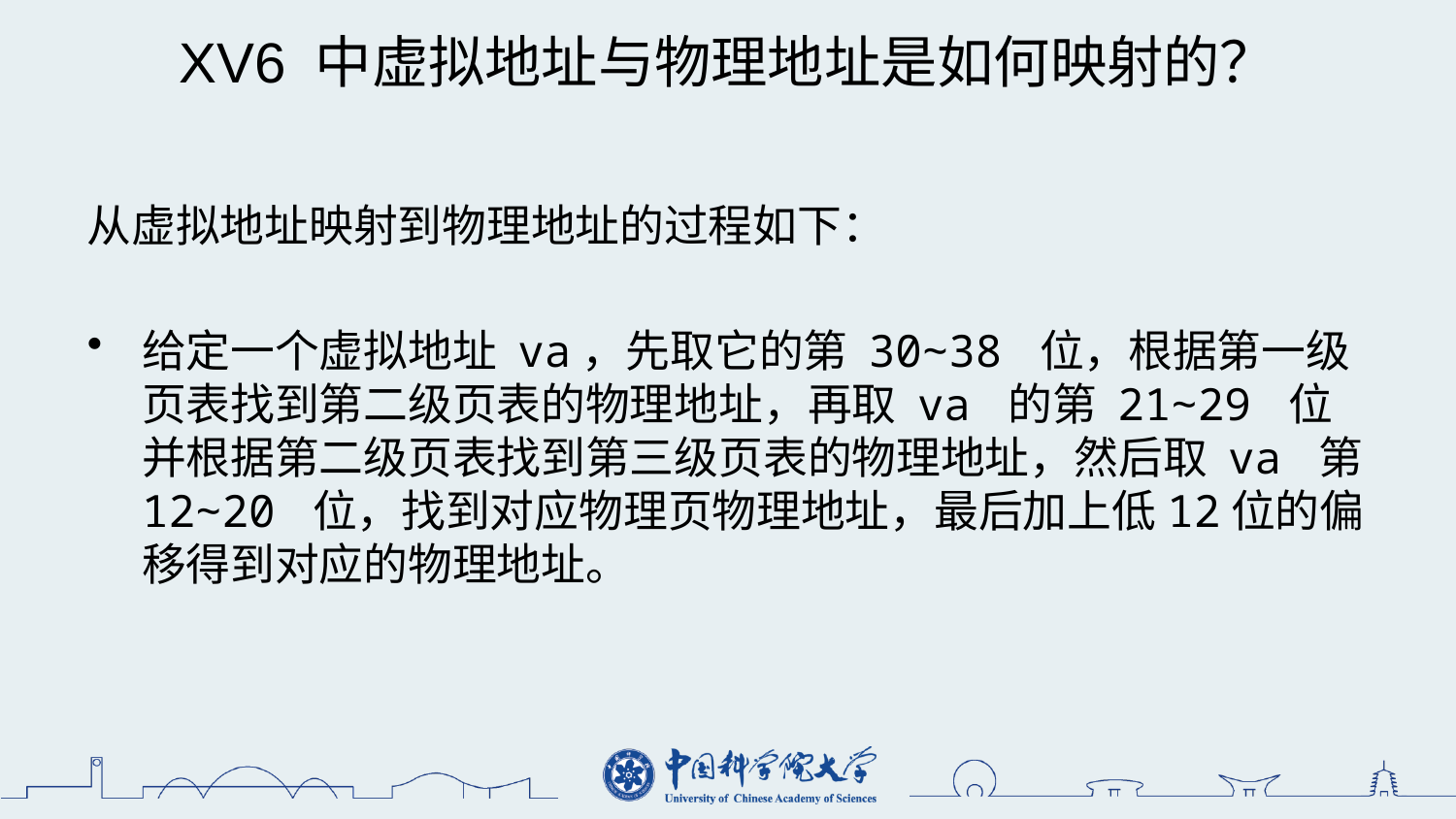

# XV6 中虚拟地址与物理地址是如何映射的？
从虚拟地址映射到物理地址的过程如下：

给定一个虚拟地址 va，先取它的第 30∼38 位，根据第一级页表找到第二级页表的物理地址，再取 va 的第 21∼29 位并根据第二级页表找到第三级页表的物理地址，然后取 va 第 12∼20 位，找到对应物理页物理地址，最后加上低12位的偏移得到对应的物理地址。